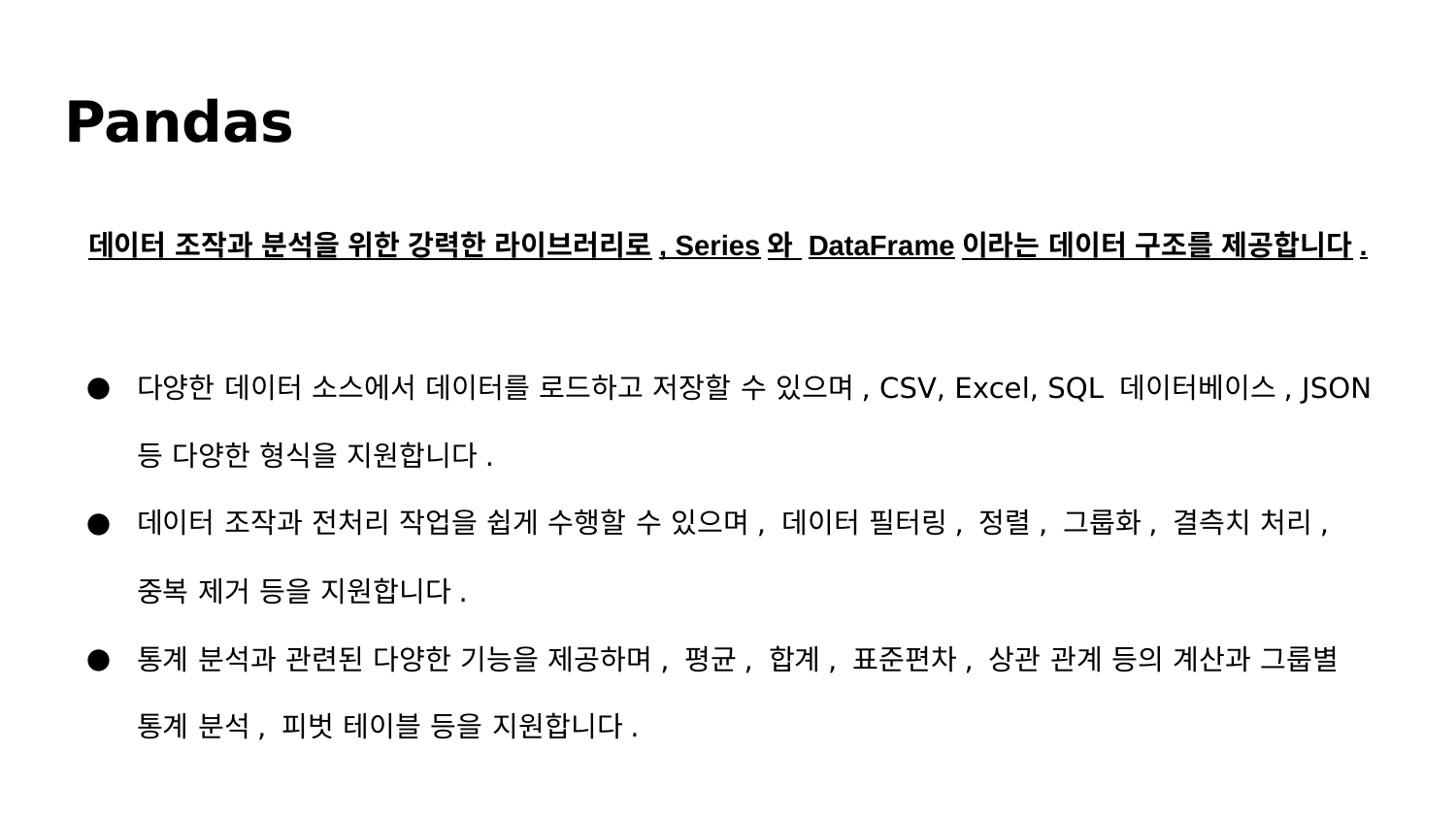

# Pandas
데이터 조작과 분석을 위한 강력한 라이브러리로, Series와 DataFrame이라는 데이터 구조를 제공합니다.
다양한 데이터 소스에서 데이터를 로드하고 저장할 수 있으며, CSV, Excel, SQL 데이터베이스, JSON 등 다양한 형식을 지원합니다.
데이터 조작과 전처리 작업을 쉽게 수행할 수 있으며, 데이터 필터링, 정렬, 그룹화, 결측치 처리, 중복 제거 등을 지원합니다.
통계 분석과 관련된 다양한 기능을 제공하며, 평균, 합계, 표준편차, 상관 관계 등의 계산과 그룹별 통계 분석, 피벗 테이블 등을 지원합니다.